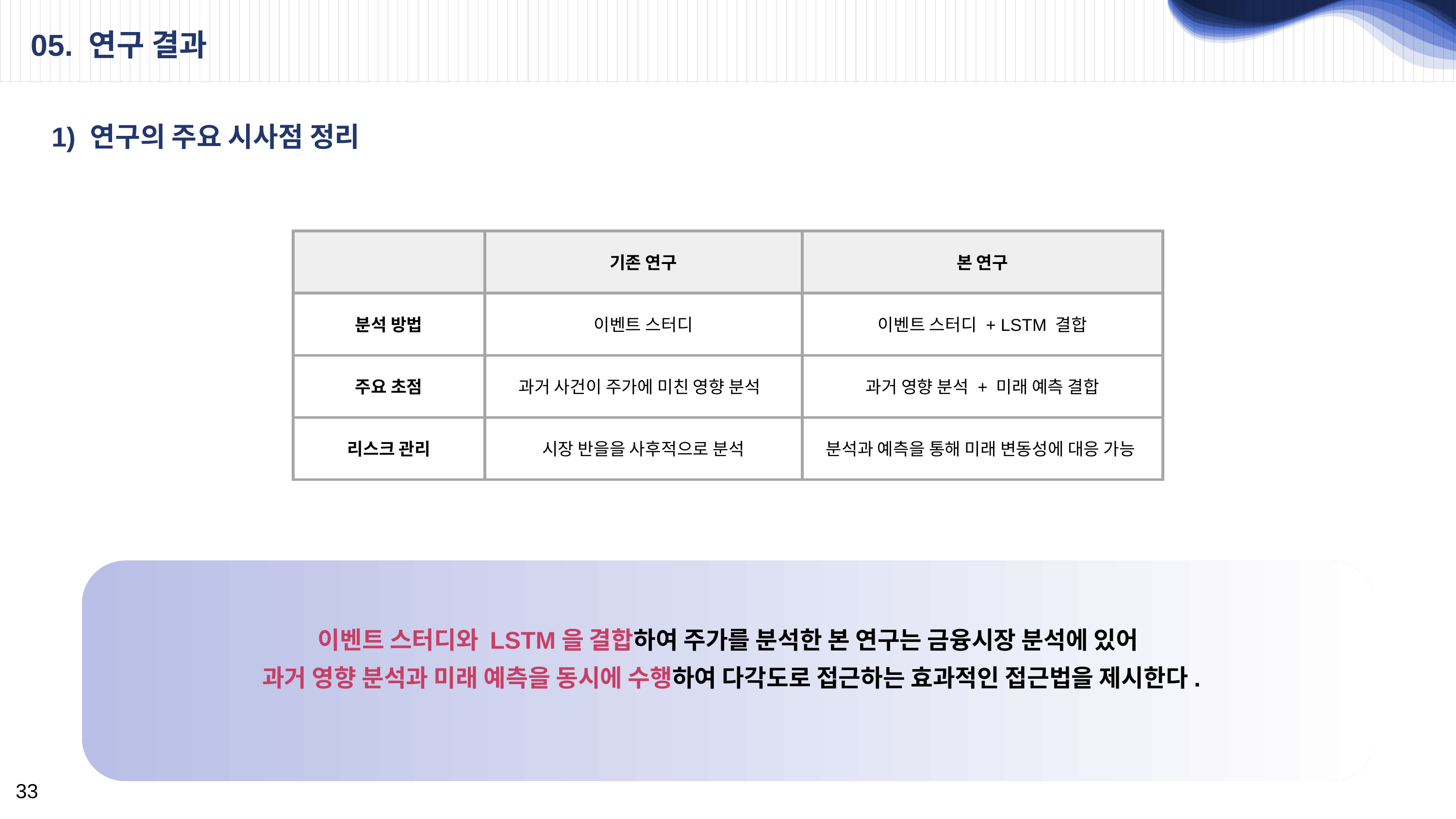

05. 연구 결과

1) 연구의 주요 시사점 정리
|  | 기존 연구 | 본 연구 |
| --- | --- | --- |
| 분석 방법 | 이벤트 스터디 | 이벤트 스터디 + LSTM 결합 |
| 주요 초점 | 과거 사건이 주가에 미친 영향 분석 | 과거 영향 분석 + 미래 예측 결합 |
| 리스크 관리 | 시장 반을을 사후적으로 분석 | 분석과 예측을 통해 미래 변동성에 대응 가능 |
이벤트 스터디와 LSTM을 결합하여 주가를 분석한 본 연구는 금융시장 분석에 있어
과거 영향 분석과 미래 예측을 동시에 수행하여 다각도로 접근하는 효과적인 접근법을 제시한다.
33